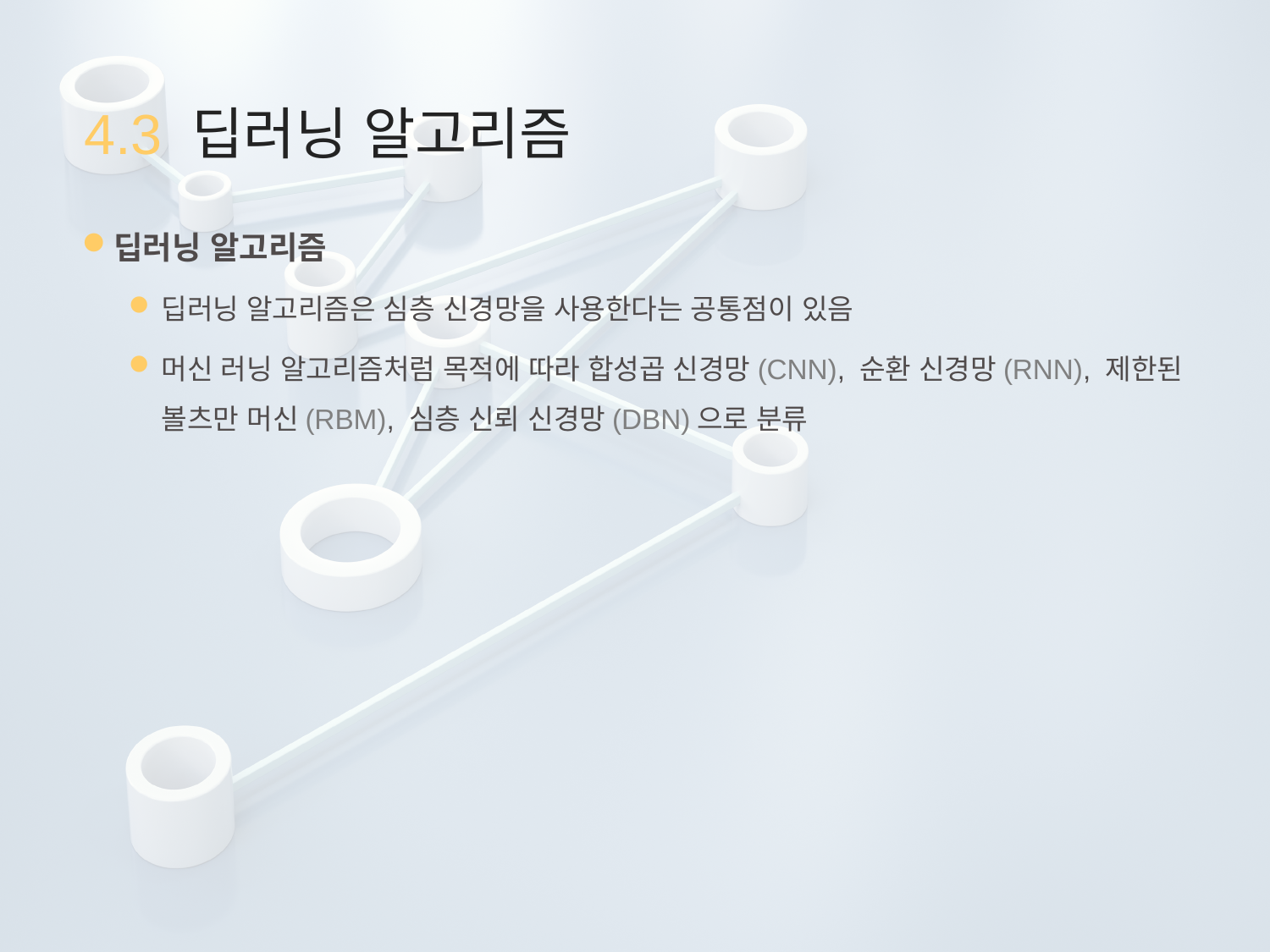

# 4.3 딥러닝 알고리즘
딥러닝 알고리즘
딥러닝 알고리즘은 심층 신경망을 사용한다는 공통점이 있음
머신 러닝 알고리즘처럼 목적에 따라 합성곱 신경망(CNN), 순환 신경망(RNN), 제한된 볼츠만 머신(RBM), 심층 신뢰 신경망(DBN)으로 분류